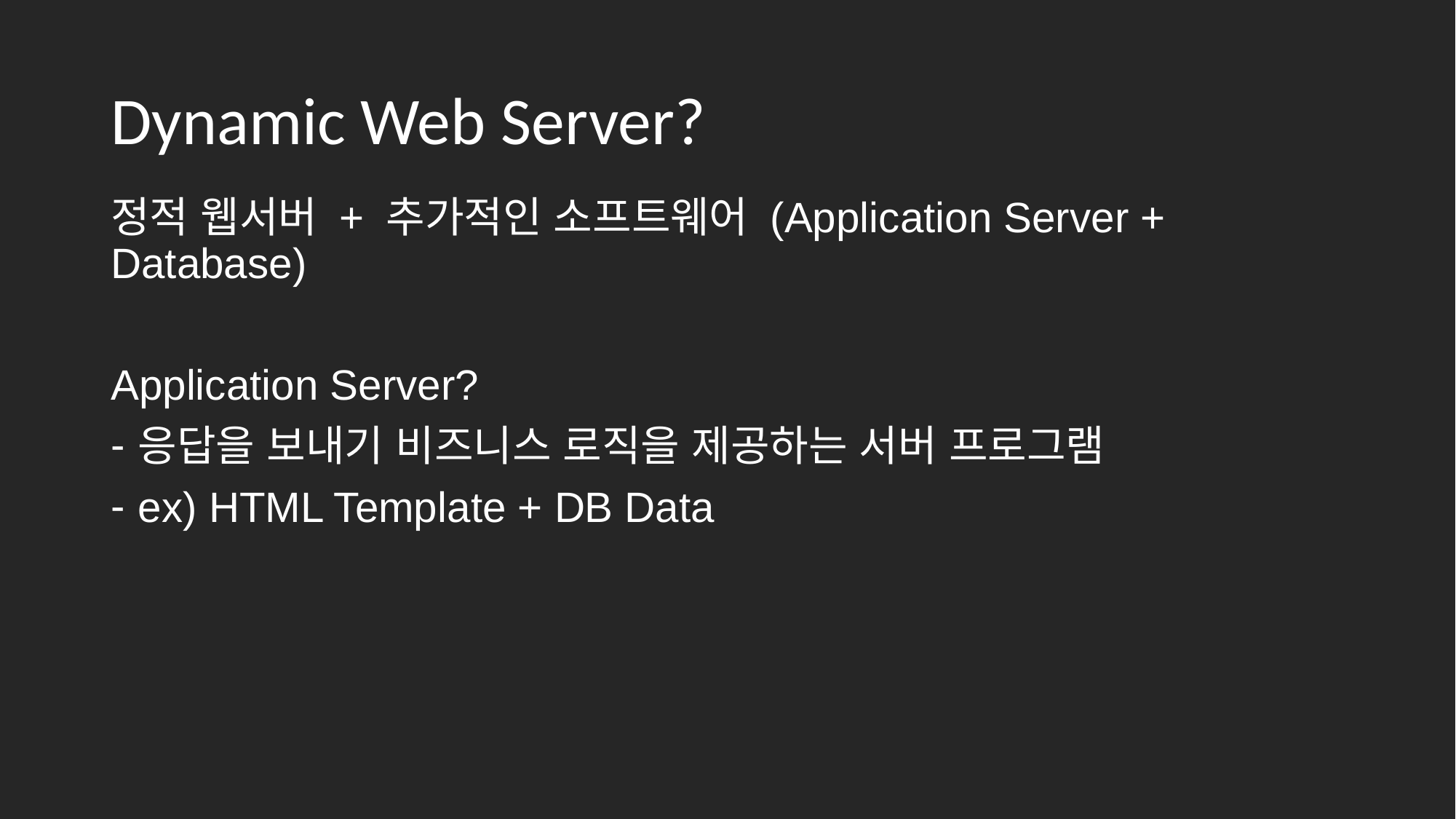

# Dynamic Web Server?
정적 웹서버 + 추가적인 소프트웨어 (Application Server + Database)

Application Server?
응답을 보내기 비즈니스 로직을 제공하는 서버 프로그램
ex) HTML Template + DB Data